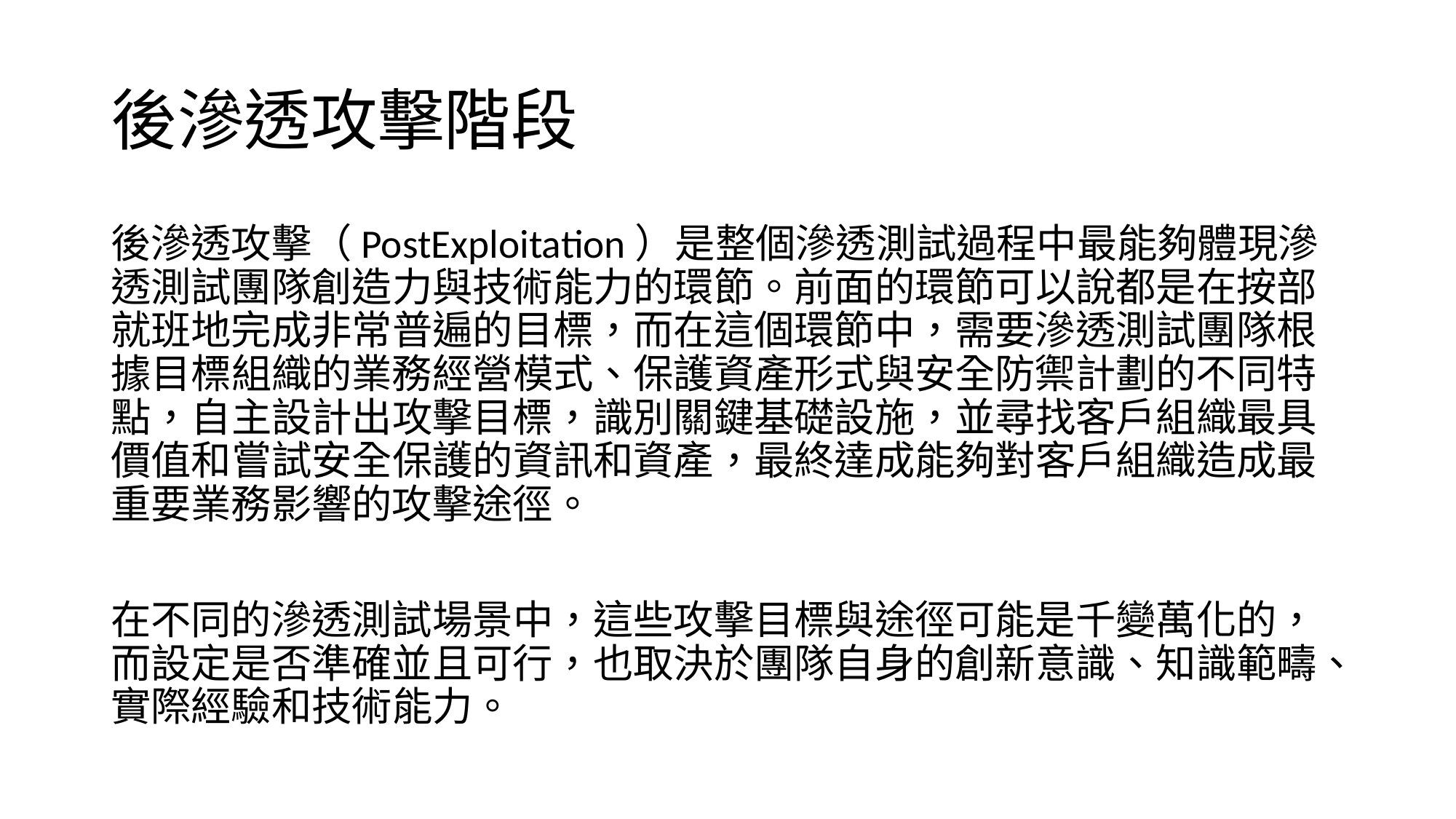

# 後滲透攻擊階段
後滲透攻擊（PostExploitation）是整個滲透測試過程中最能夠體現滲透測試團隊創造力與技術能力的環節。前面的環節可以說都是在按部就班地完成非常普遍的目標，而在這個環節中，需要滲透測試團隊根據目標組織的業務經營模式、保護資產形式與安全防禦計劃的不同特點，自主設計出攻擊目標，識別關鍵基礎設施，並尋找客戶組織最具價值和嘗試安全保護的資訊和資產，最終達成能夠對客戶組織造成最重要業務影響的攻擊途徑。

在不同的滲透測試場景中，這些攻擊目標與途徑可能是千變萬化的，而設定是否準確並且可行，也取決於團隊自身的創新意識、知識範疇、實際經驗和技術能力。